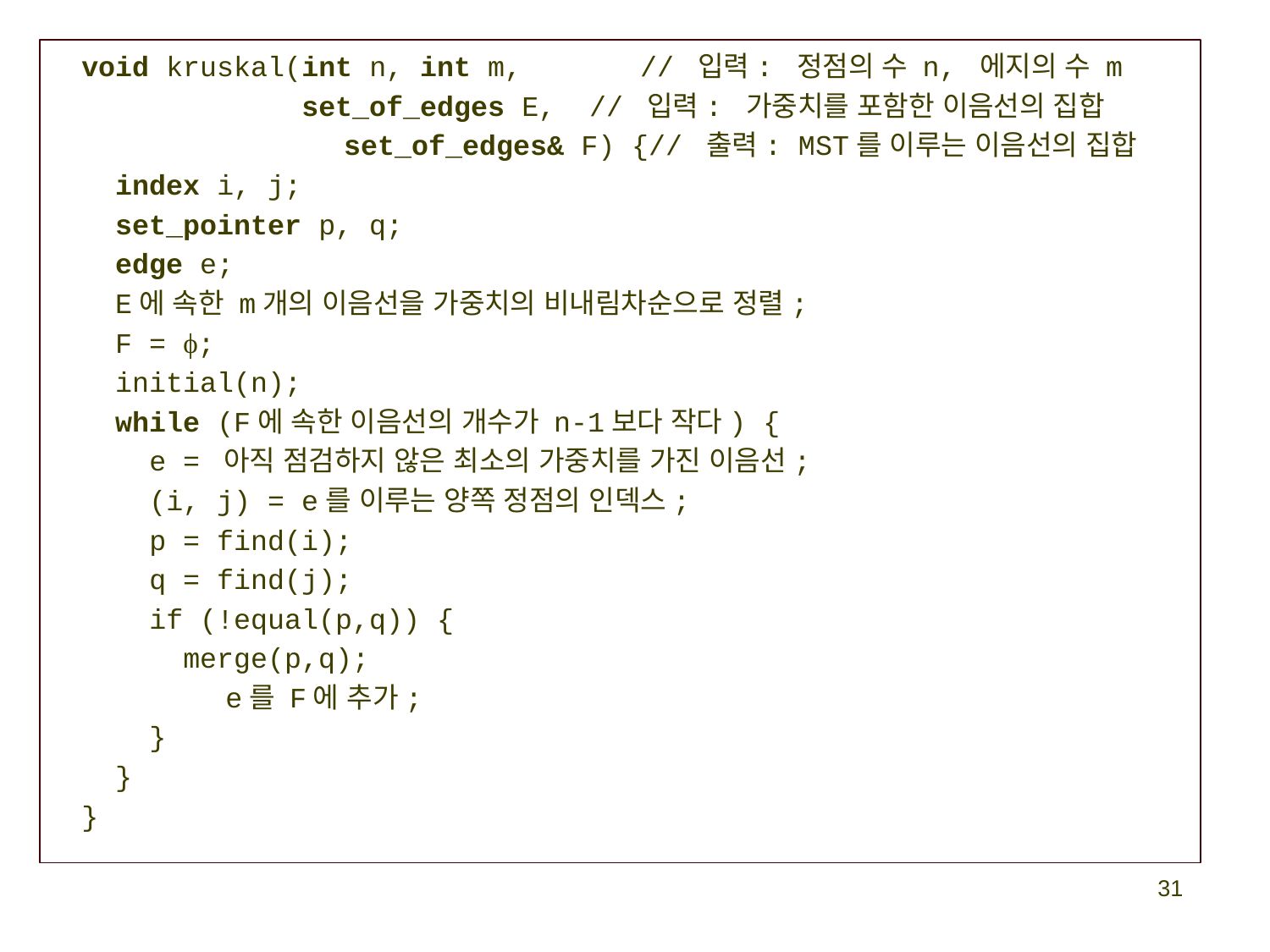

void kruskal(int n, int m,	   // 입력: 정점의 수 n, 에지의 수 m
	             set_of_edges E,  // 입력: 가중치를 포함한 이음선의 집합
		        set_of_edges& F) {// 출력: MST를 이루는 이음선의 집합
	  index i, j;
	  set_pointer p, q;
	  edge e;
	  E에 속한 m개의 이음선을 가중치의 비내림차순으로 정렬;
	  F = ϕ;
	  initial(n);
	  while (F에 속한 이음선의 개수가 n-1보다 작다) {
	    e = 아직 점검하지 않은 최소의 가중치를 가진 이음선;
	    (i, j) = e를 이루는 양쪽 정점의 인덱스;
	    p = find(i);
	    q = find(j);
	    if (!equal(p,q)) {
	      merge(p,q);
	  	 e를 F에 추가;
	    }
	  }
	}
31